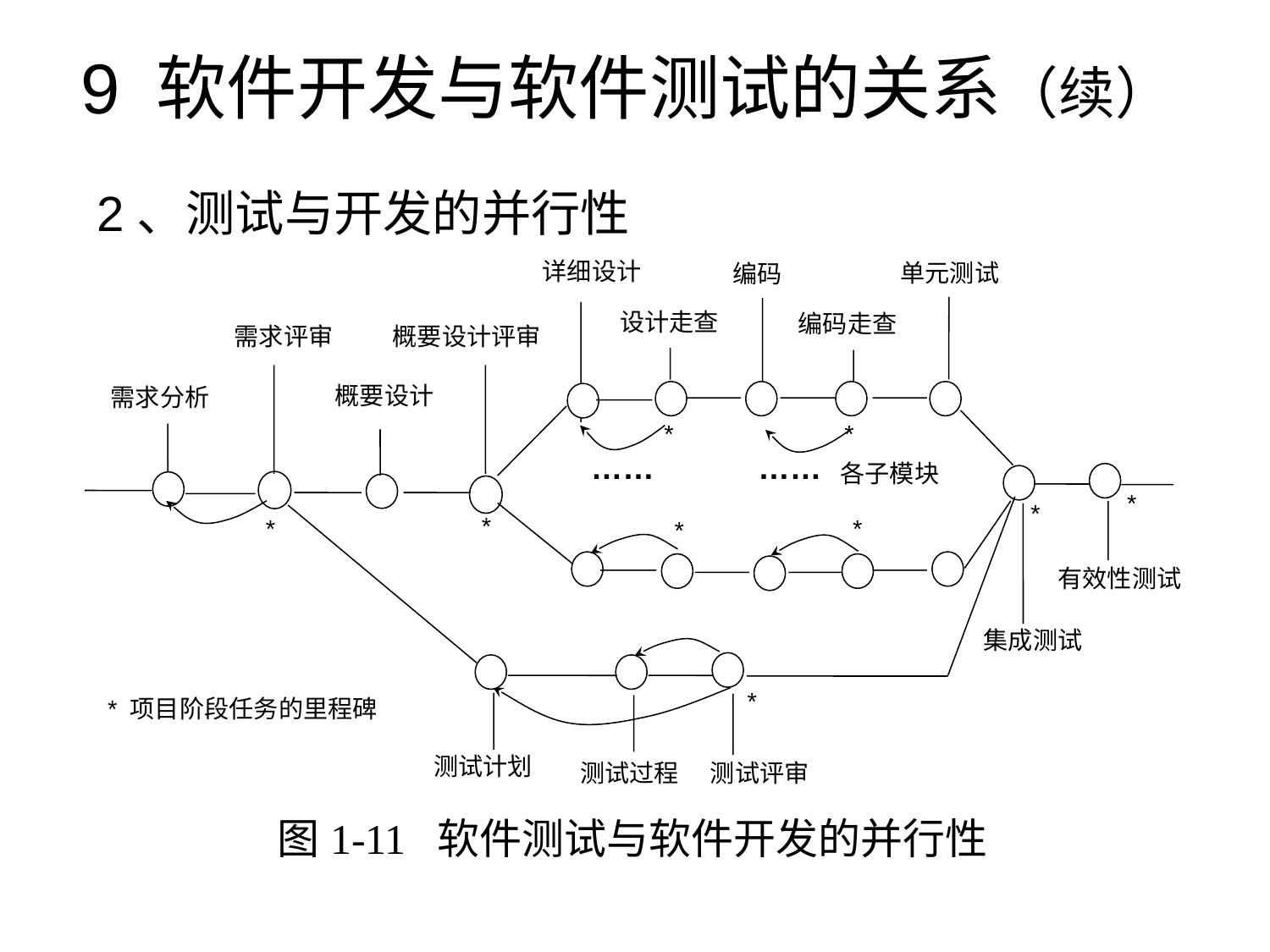

# 9 软件开发与软件测试的关系（续）
2、测试与开发的并行性
详细设计
单元测试
编码

设计走查
编码走查
需求评审
概要设计评审

概要设计

需求分析

*
*

……
……
各子模块

*

*

*
*
*
*

有效性测试

集成测试

*

* 项目阶段任务的里程碑

测试计划
测试过程
测试评审
图1-11  软件测试与软件开发的并行性